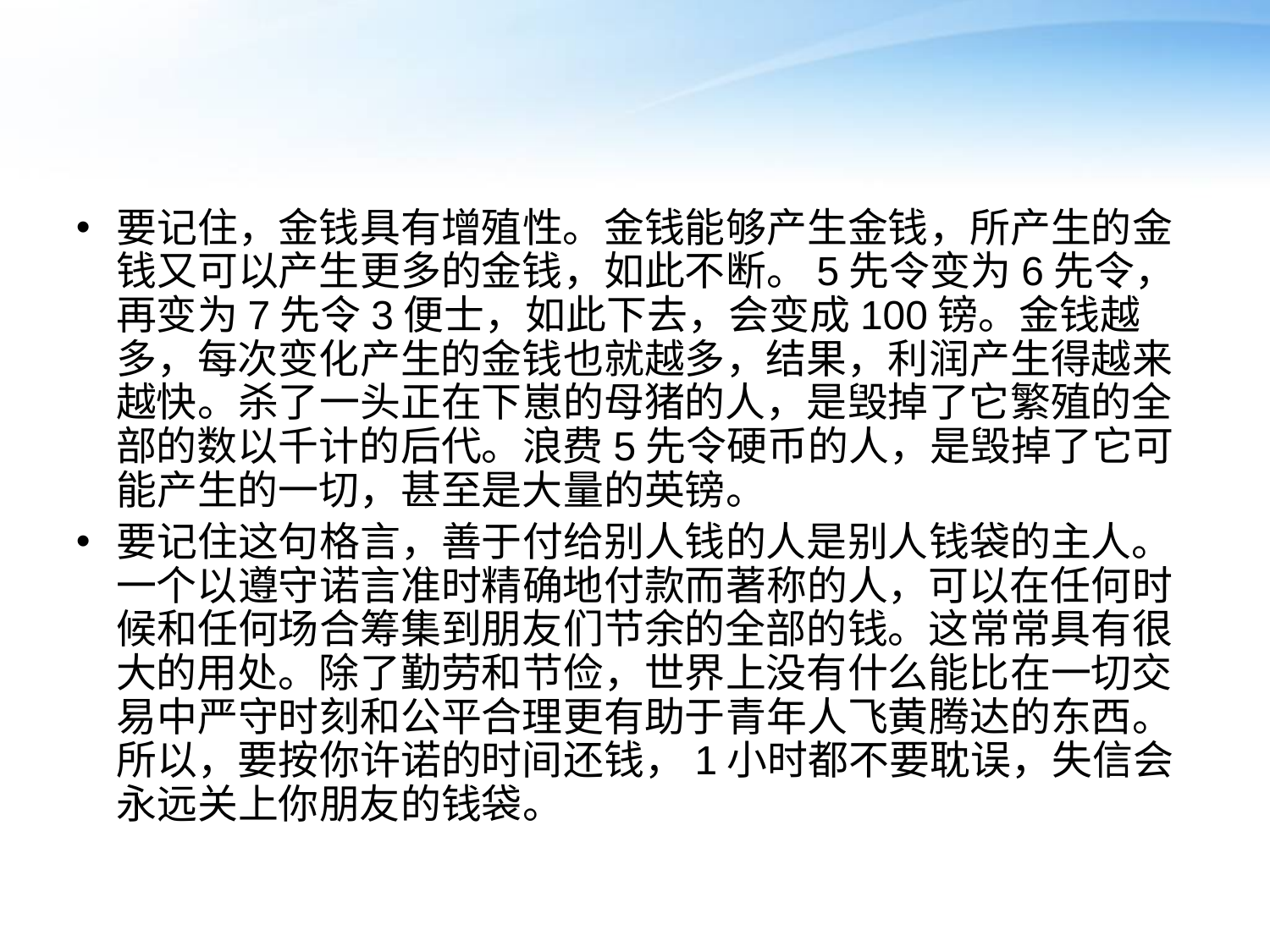

#
要记住，金钱具有增殖性。金钱能够产生金钱，所产生的金钱又可以产生更多的金钱，如此不断。5先令变为6先令，再变为7先令3便士，如此下去，会变成100镑。金钱越多，每次变化产生的金钱也就越多，结果，利润产生得越来越快。杀了一头正在下崽的母猪的人，是毁掉了它繁殖的全部的数以千计的后代。浪费5先令硬币的人，是毁掉了它可能产生的一切，甚至是大量的英镑。
要记住这句格言，善于付给别人钱的人是别人钱袋的主人。一个以遵守诺言准时精确地付款而著称的人，可以在任何时候和任何场合筹集到朋友们节余的全部的钱。这常常具有很大的用处。除了勤劳和节俭，世界上没有什么能比在一切交易中严守时刻和公平合理更有助于青年人飞黄腾达的东西。所以，要按你许诺的时间还钱，1小时都不要耽误，失信会永远关上你朋友的钱袋。